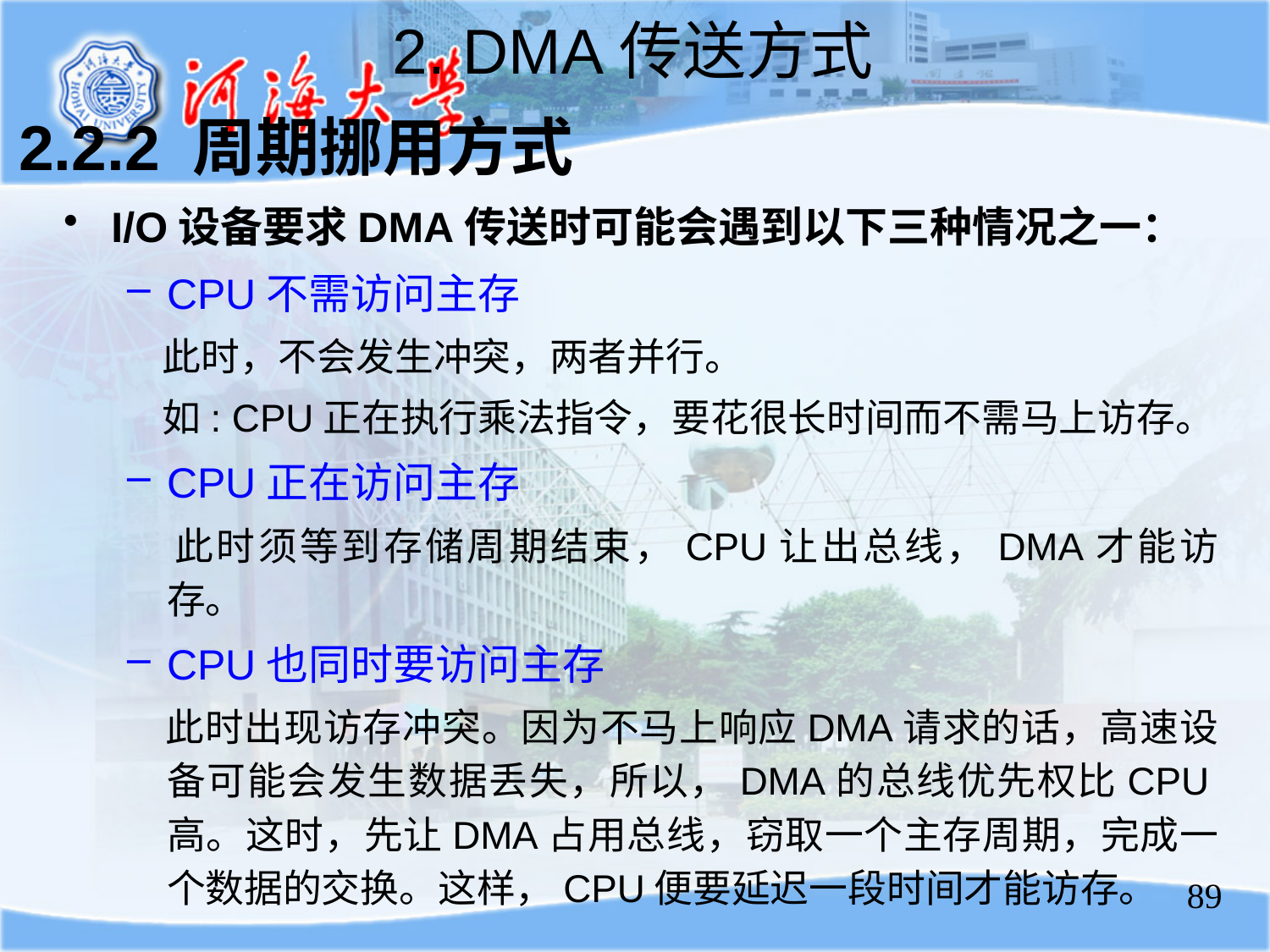

2. DMA传送方式
2.2.2 周期挪用方式
I/O设备要求DMA传送时可能会遇到以下三种情况之一：
CPU不需访问主存
   此时，不会发生冲突，两者并行。
   如: CPU正在执行乘法指令，要花很长时间而不需马上访存。
CPU正在访问主存
   此时须等到存储周期结束，CPU让出总线，DMA才能访存。
CPU也同时要访问主存
   此时出现访存冲突。因为不马上响应DMA请求的话，高速设备可能会发生数据丢失，所以，DMA的总线优先权比CPU高。这时，先让DMA占用总线，窃取一个主存周期，完成一个数据的交换。这样，CPU便要延迟一段时间才能访存。
89